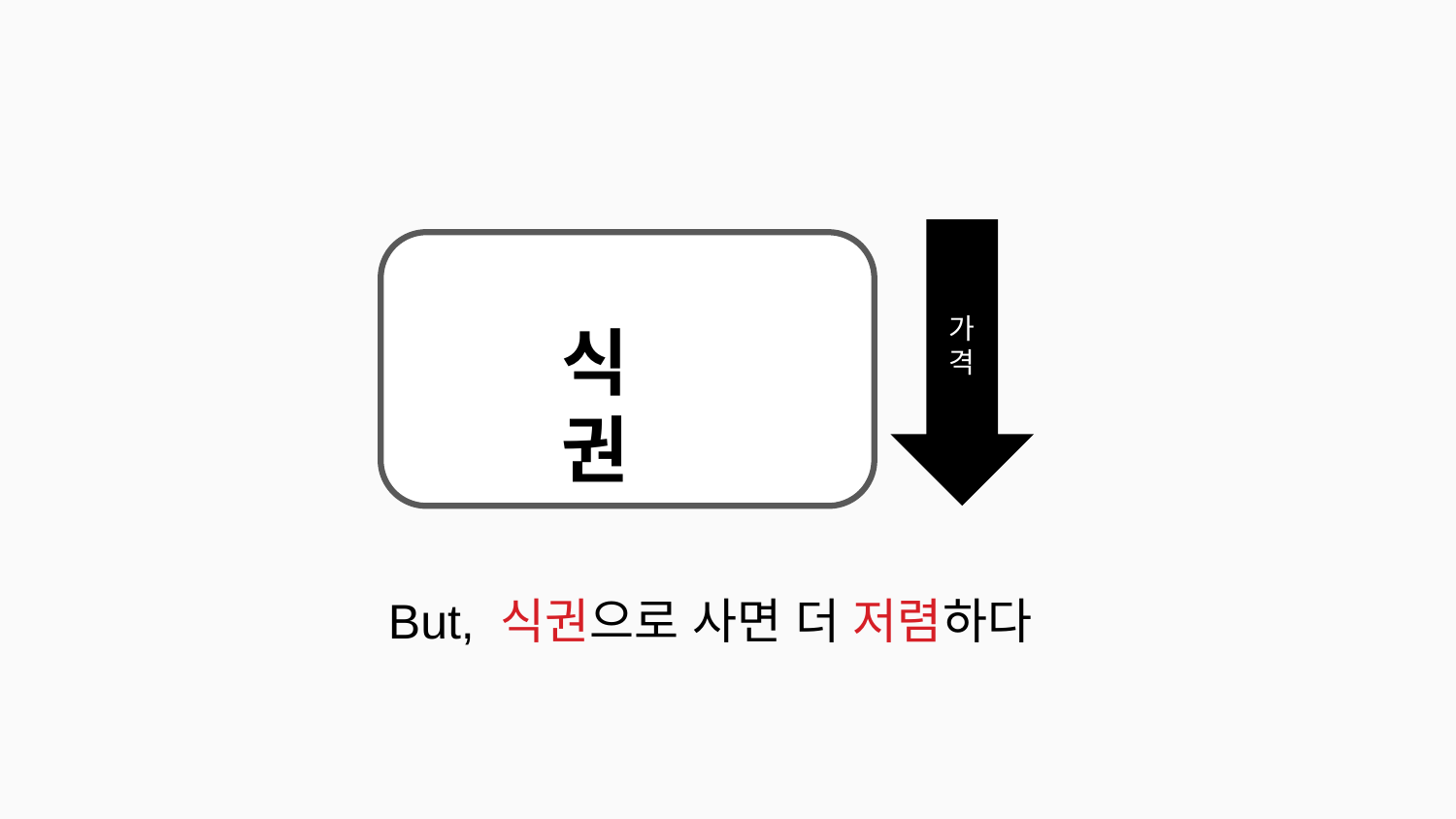

가
격

식권
But, 식권으로 사면 더 저렴하다